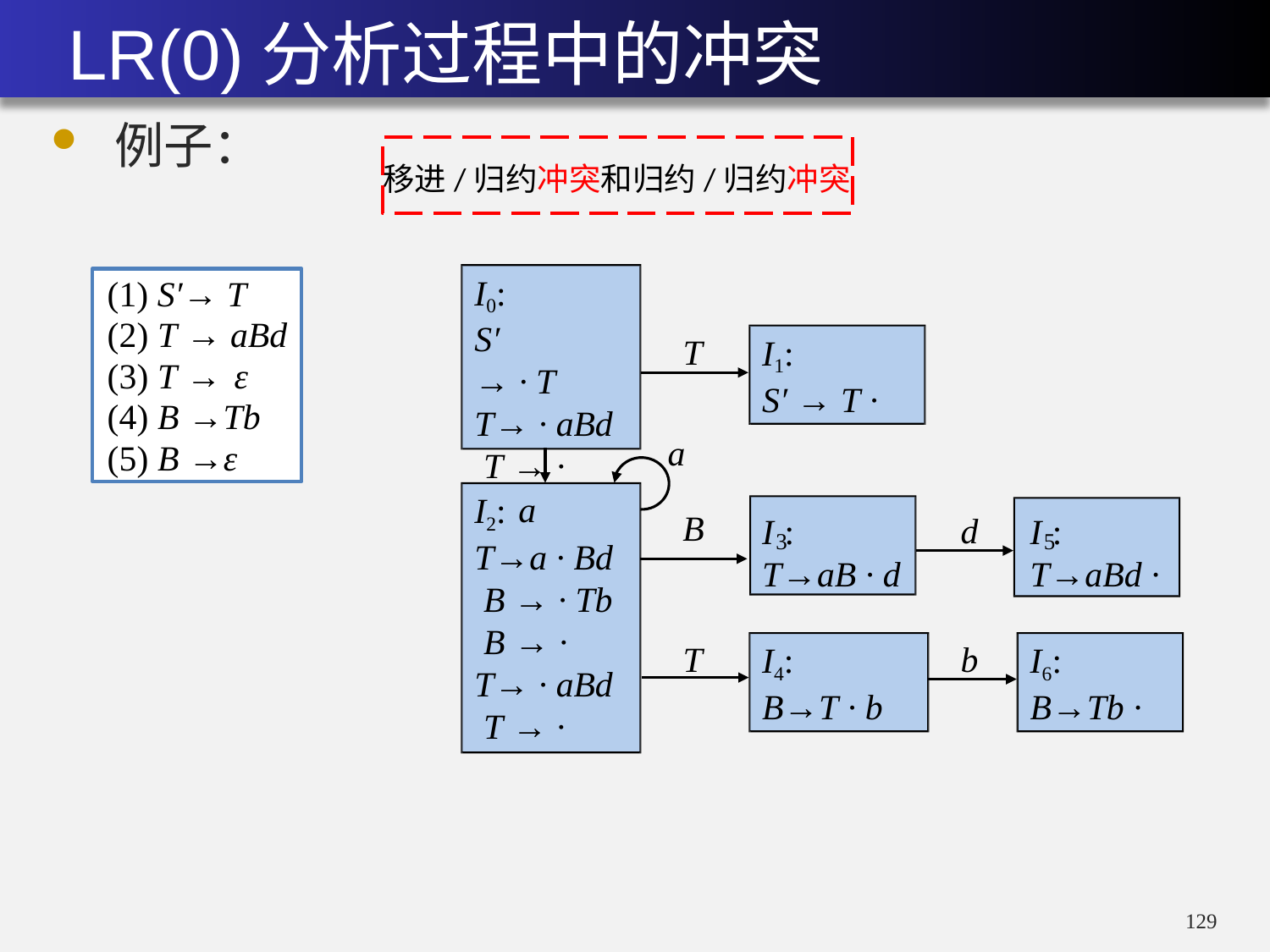

# LR(0)分析过程中的冲突
例子：

移进/归约冲突和归约/归约冲突

I0:
S′	→ · T  T→ · aBd  T → ·
a

T
I1:
S′ → T ·
a

I2:
T→a · Bd  B → · Tb  B → ·  T→ · aBd  T → ·

B
d
I :
I :
3
T→aB · d
5
T→aBd ·

I4:
B→T · b
I6:
B→Tb ·
T
b
(1) S′→ T
(2) T → aBd
(3) T →	ε
(4) B →Tb
(5) B →ε

129